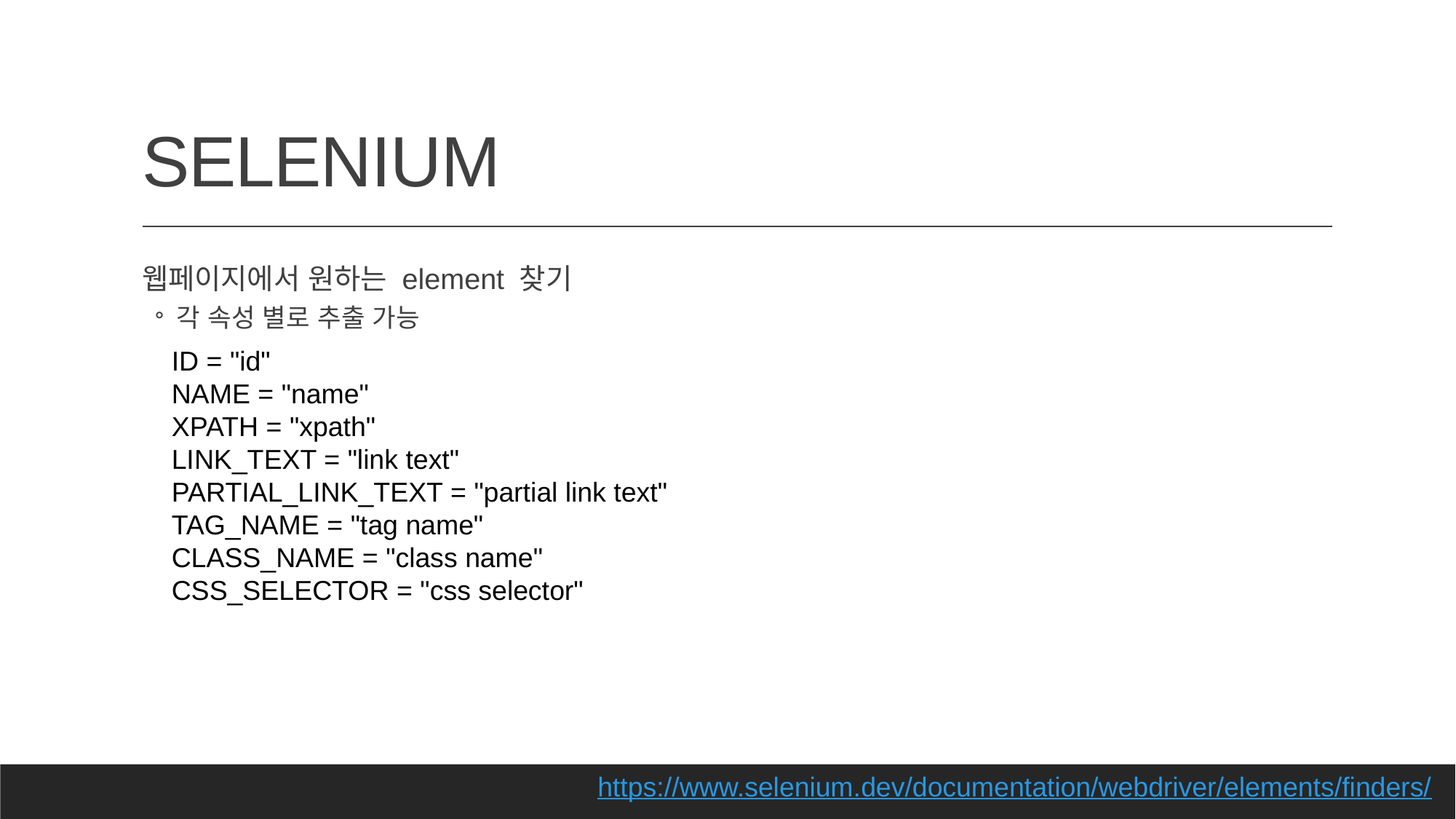

# SELENIUM
웹페이지에서 원하는 element 찾기
각 속성 별로 추출 가능
ID = "id"
NAME = "name"
XPATH = "xpath"
LINK_TEXT = "link text"
PARTIAL_LINK_TEXT = "partial link text"
TAG_NAME = "tag name"
CLASS_NAME = "class name"
CSS_SELECTOR = "css selector"
https://www.selenium.dev/documentation/webdriver/elements/finders/